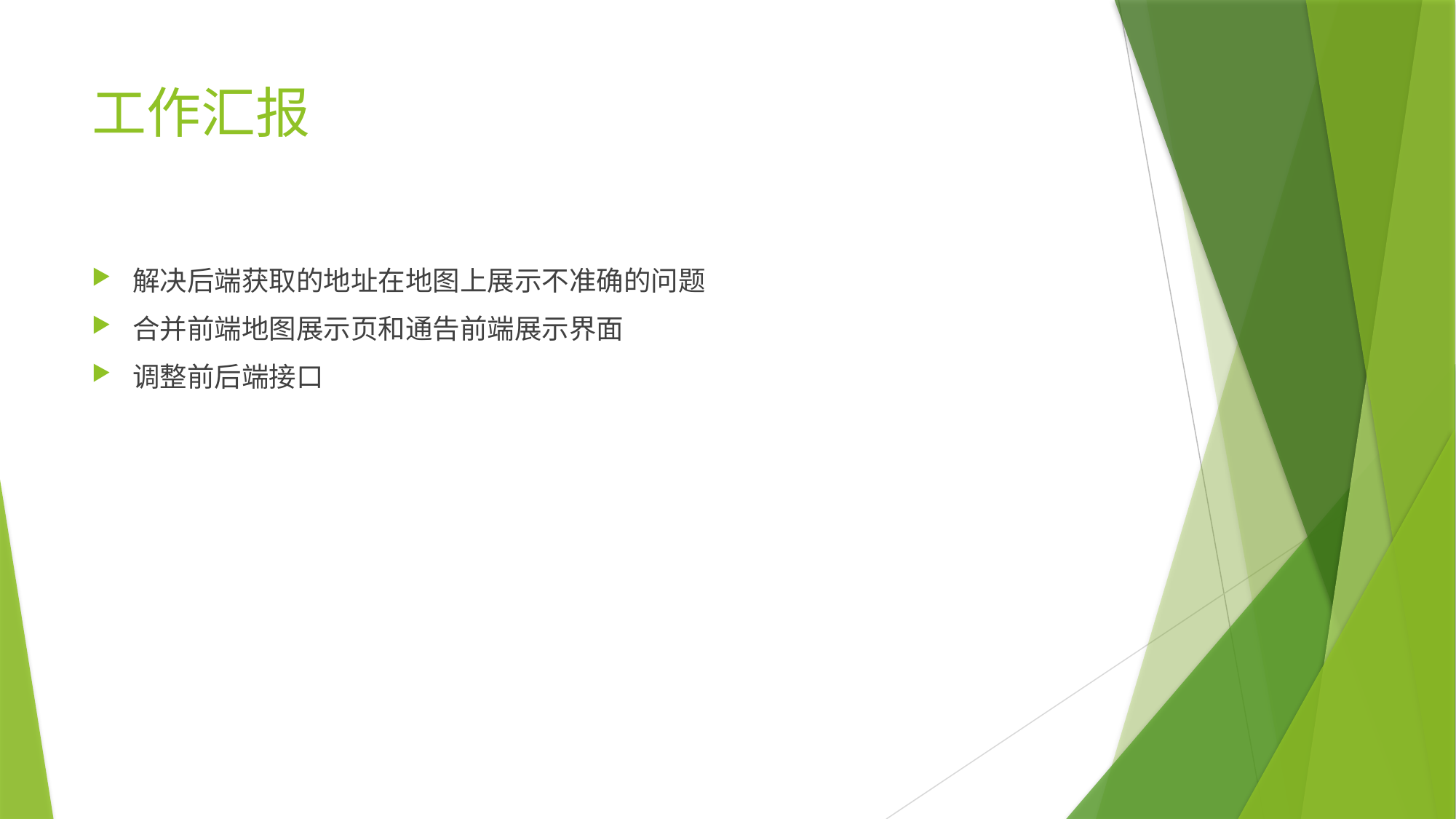

# 工作汇报
解决后端获取的地址在地图上展示不准确的问题
合并前端地图展示页和通告前端展示界面
调整前后端接口